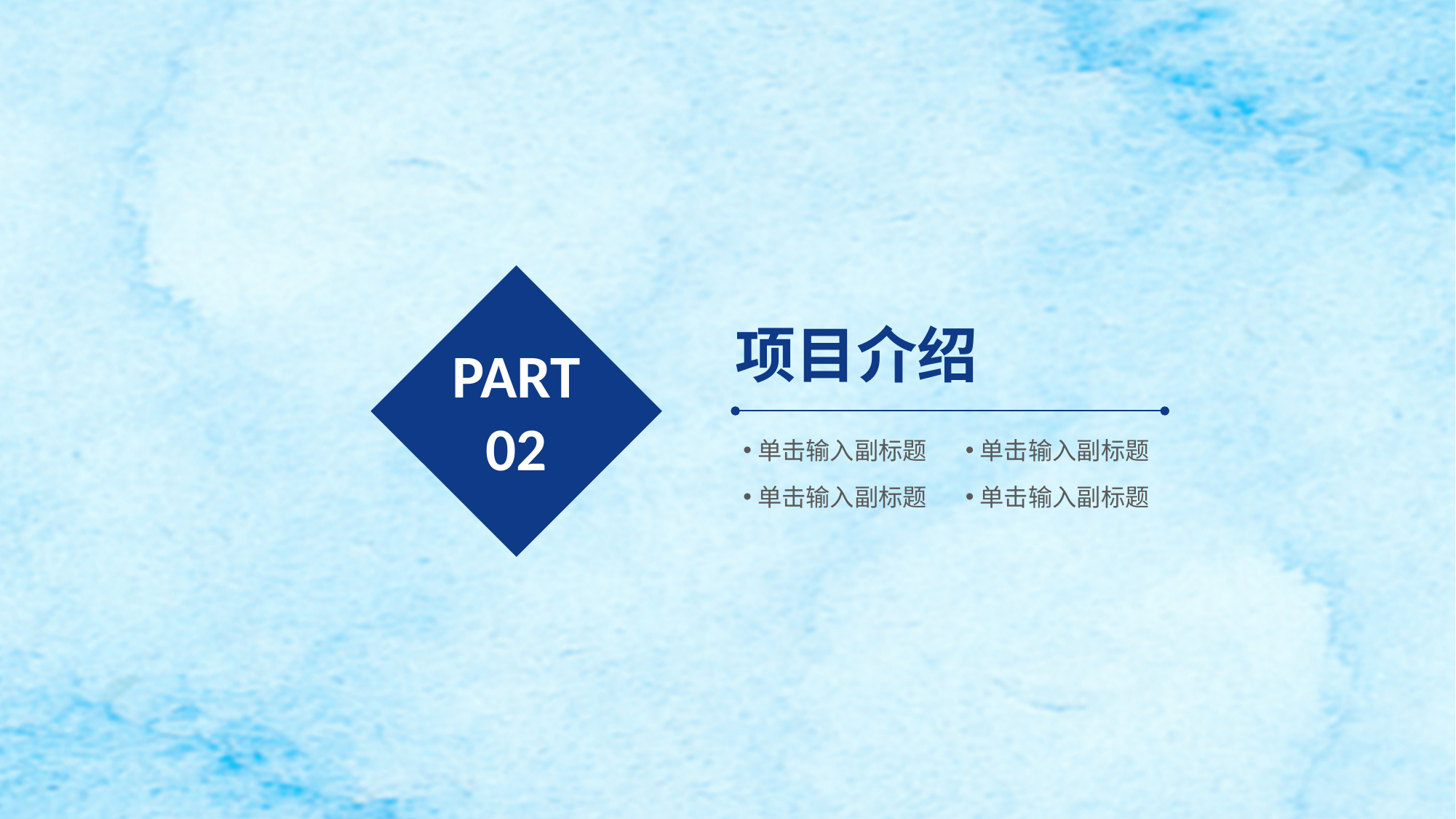

项目介绍
PART
02
单击输入副标题
单击输入副标题
单击输入副标题
单击输入副标题